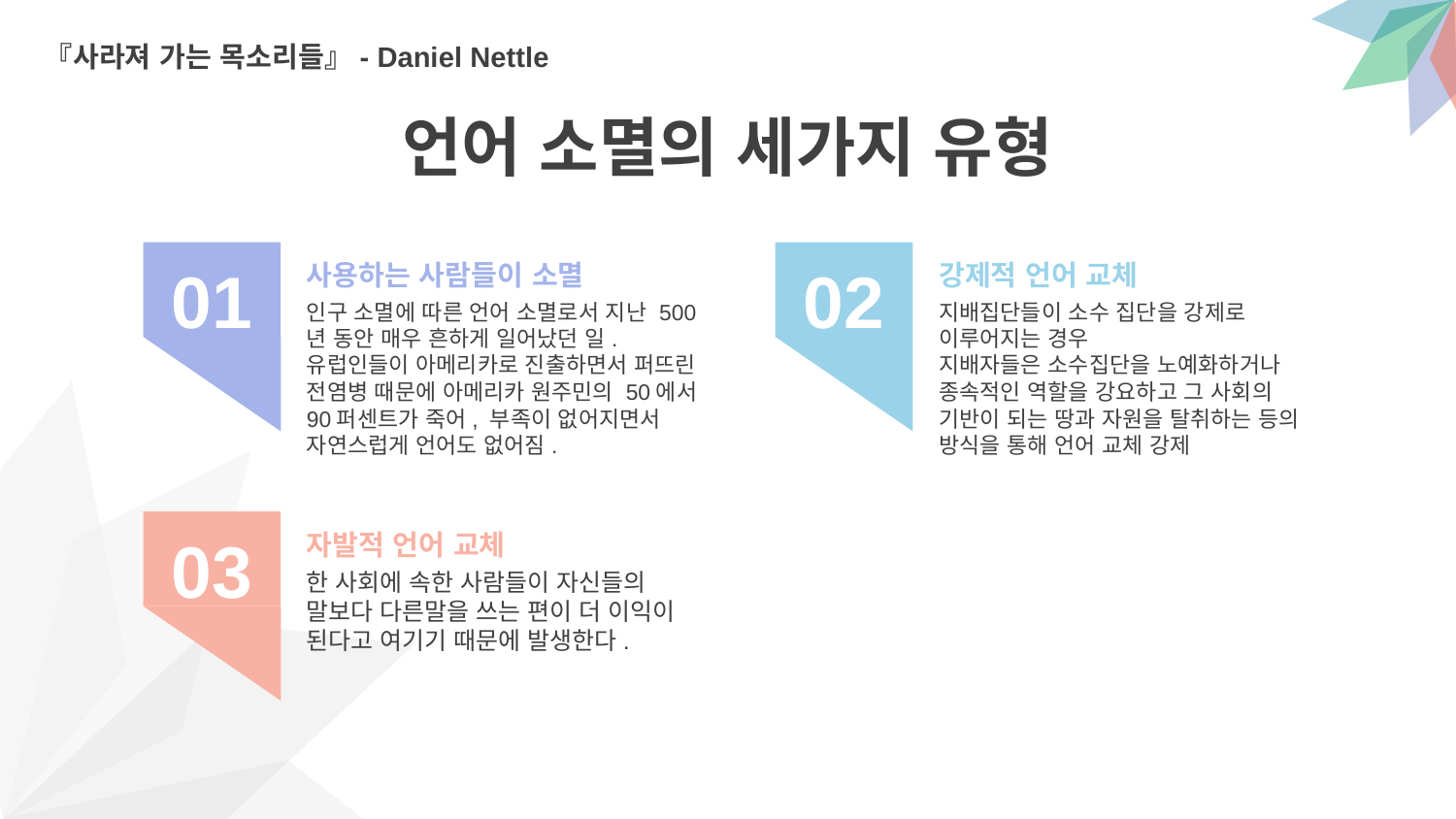

『사라져 가는 목소리들』- Daniel Nettle
언어 소멸의 세가지 유형

02
01
강제적 언어 교체
지배집단들이 소수 집단을 강제로 이루어지는 경우
지배자들은 소수집단을 노예화하거나 종속적인 역할을 강요하고 그 사회의 기반이 되는 땅과 자원을 탈취하는 등의 방식을 통해 언어 교체 강제
사용하는 사람들이 소멸
인구 소멸에 따른 언어 소멸로서 지난 500년 동안 매우 흔하게 일어났던 일.
유럽인들이 아메리카로 진출하면서 퍼뜨린 전염병 때문에 아메리카 원주민의 50에서 90퍼센트가 죽어, 부족이 없어지면서 자연스럽게 언어도 없어짐.

04
03
자발적 언어 교체
한 사회에 속한 사람들이 자신들의 말보다 다른말을 쓰는 편이 더 이익이 된다고 여기기 때문에 발생한다.